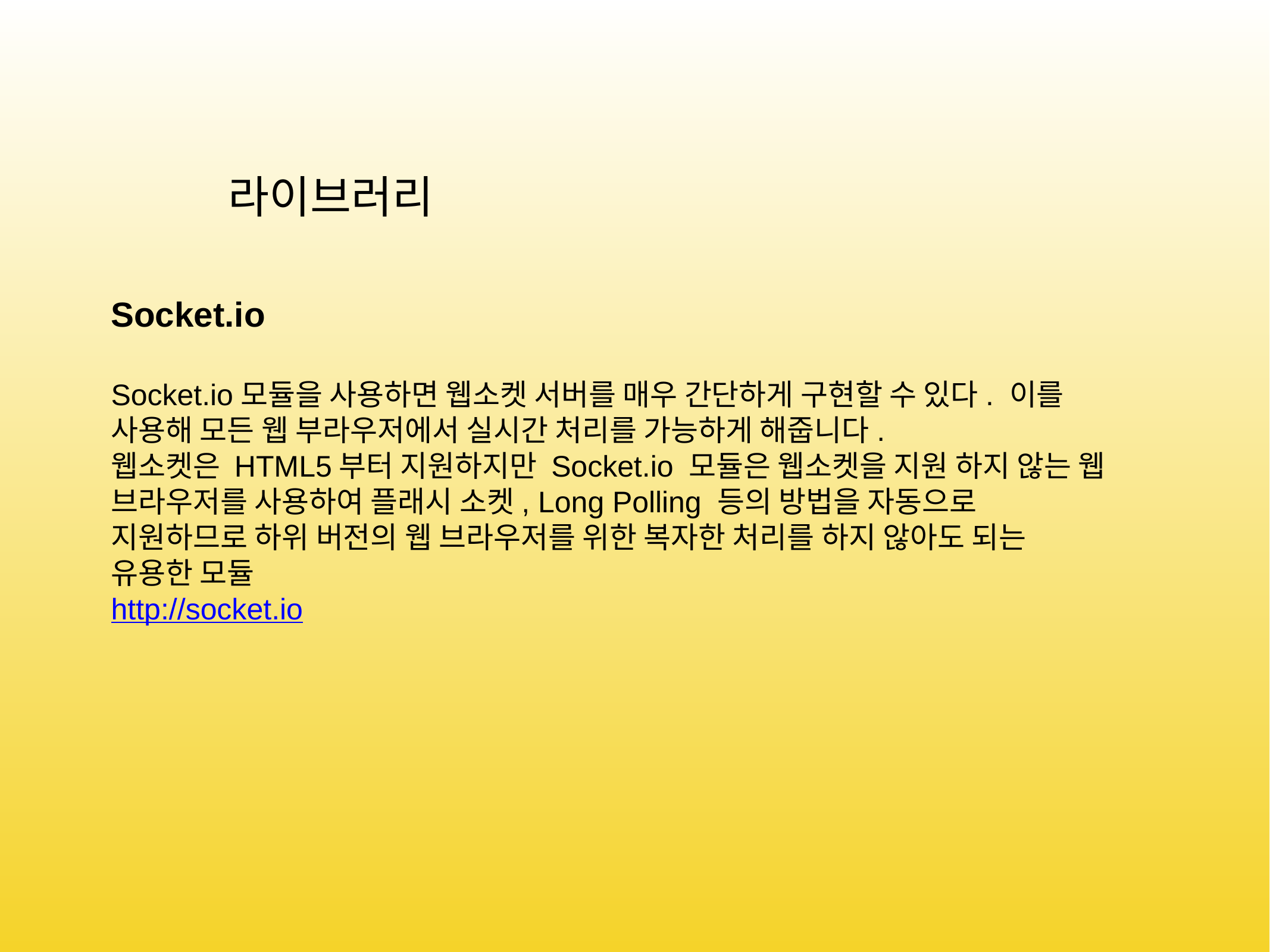

라이브러리
Socket.io

Socket.io모듈을 사용하면 웹소켓 서버를 매우 간단하게 구현할 수 있다. 이를 사용해 모든 웹 부라우저에서 실시간 처리를 가능하게 해줍니다.
웹소켓은 HTML5부터 지원하지만 Socket.io 모듈은 웹소켓을 지원 하지 않는 웹 브라우저를 사용하여 플래시 소켓, Long Polling 등의 방법을 자동으로 지원하므로 하위 버전의 웹 브라우저를 위한 복자한 처리를 하지 않아도 되는 유용한 모듈
http://socket.io